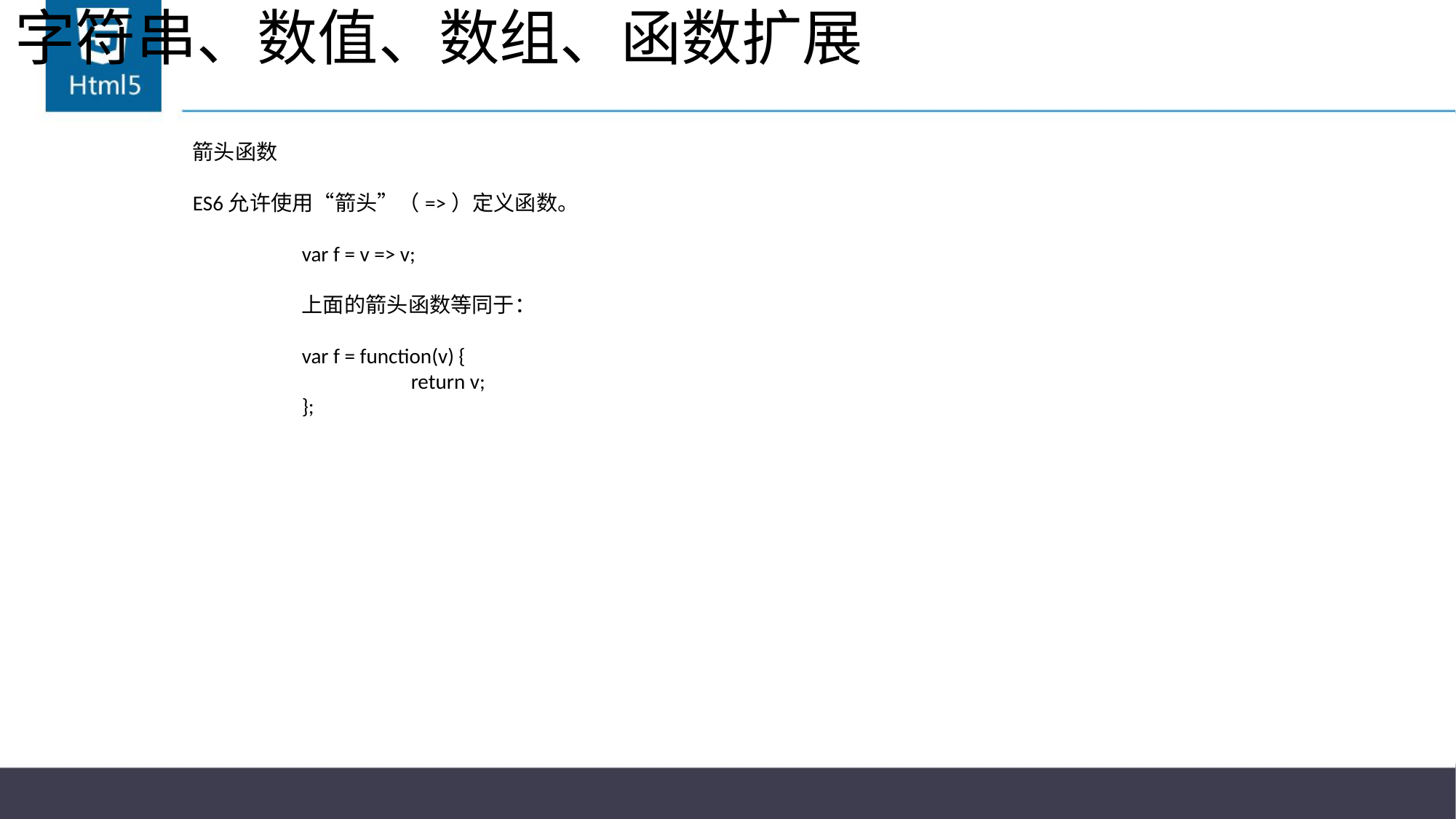

# 字符串、数值、数组、函数扩展
箭头函数

ES6允许使用“箭头”（=>）定义函数。

	var f = v => v;

	上面的箭头函数等同于：

	var f = function(v) {
		return v;
	};